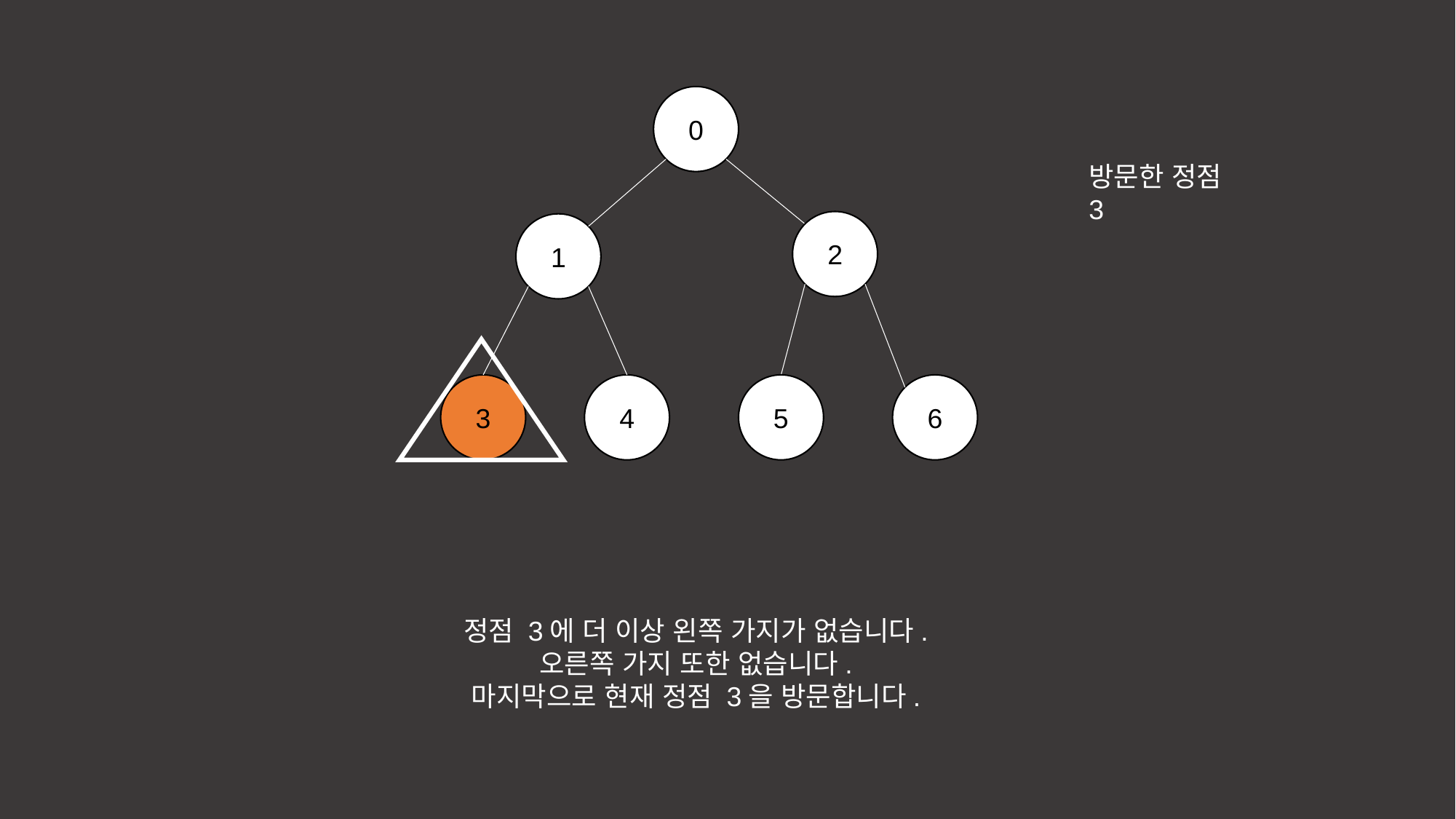

0
방문한 정점
3

2
1

3
4
5
6
정점 3에 더 이상 왼쪽 가지가 없습니다.
오른쪽 가지 또한 없습니다.
마지막으로 현재 정점 3을 방문합니다.